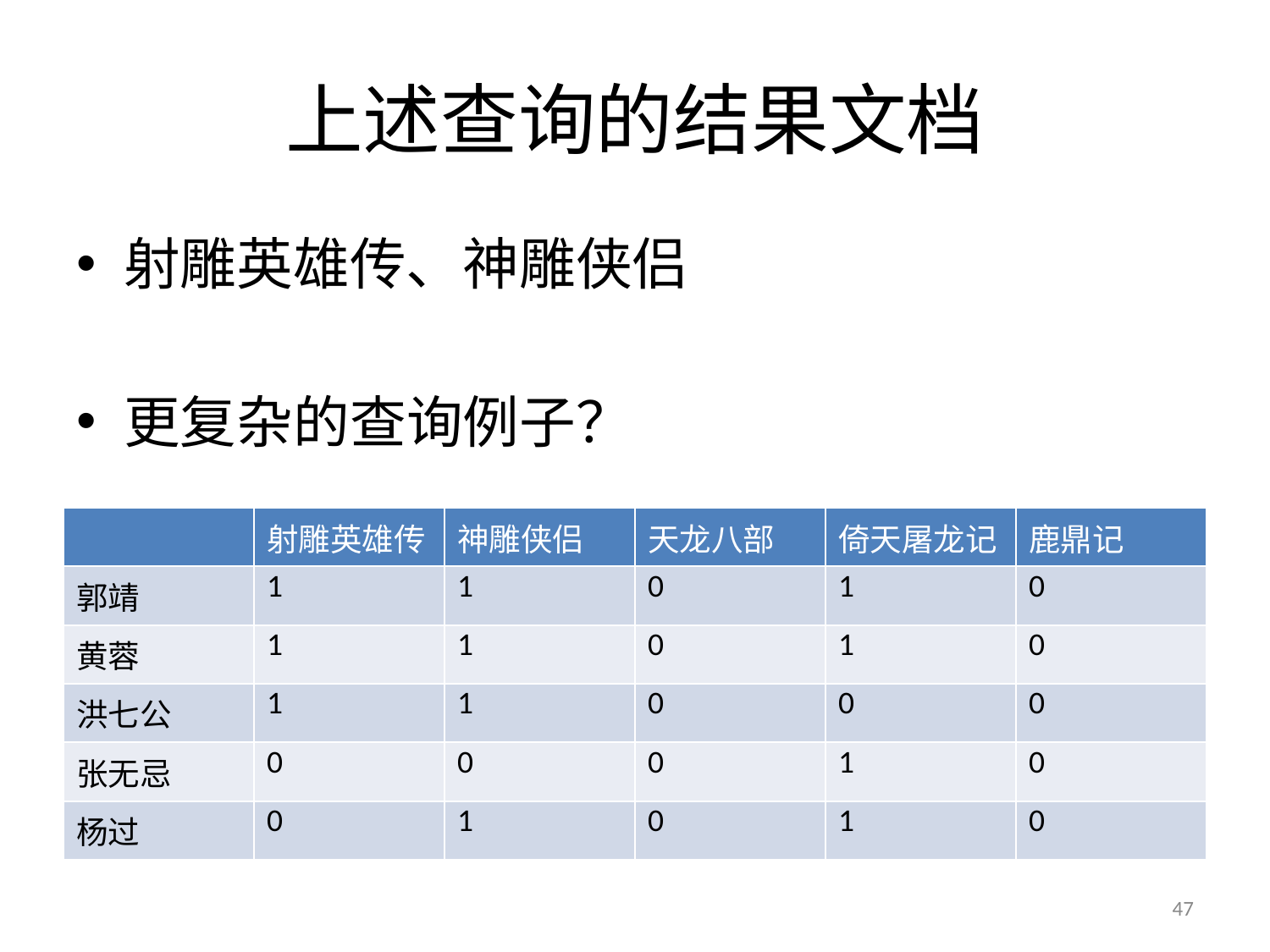

# 上述查询的结果文档
射雕英雄传、神雕侠侣

更复杂的查询例子？

|  | 射雕英雄传 | 神雕侠侣 | 天龙八部 | 倚天屠龙记 | 鹿鼎记 |
| --- | --- | --- | --- | --- | --- |
| 郭靖 | 1 | 1 | 0 | 1 | 0 |
| 黄蓉 | 1 | 1 | 0 | 1 | 0 |
| 洪七公 | 1 | 1 | 0 | 0 | 0 |
| 张无忌 | 0 | 0 | 0 | 1 | 0 |
| 杨过 | 0 | 1 | 0 | 1 | 0 |
47